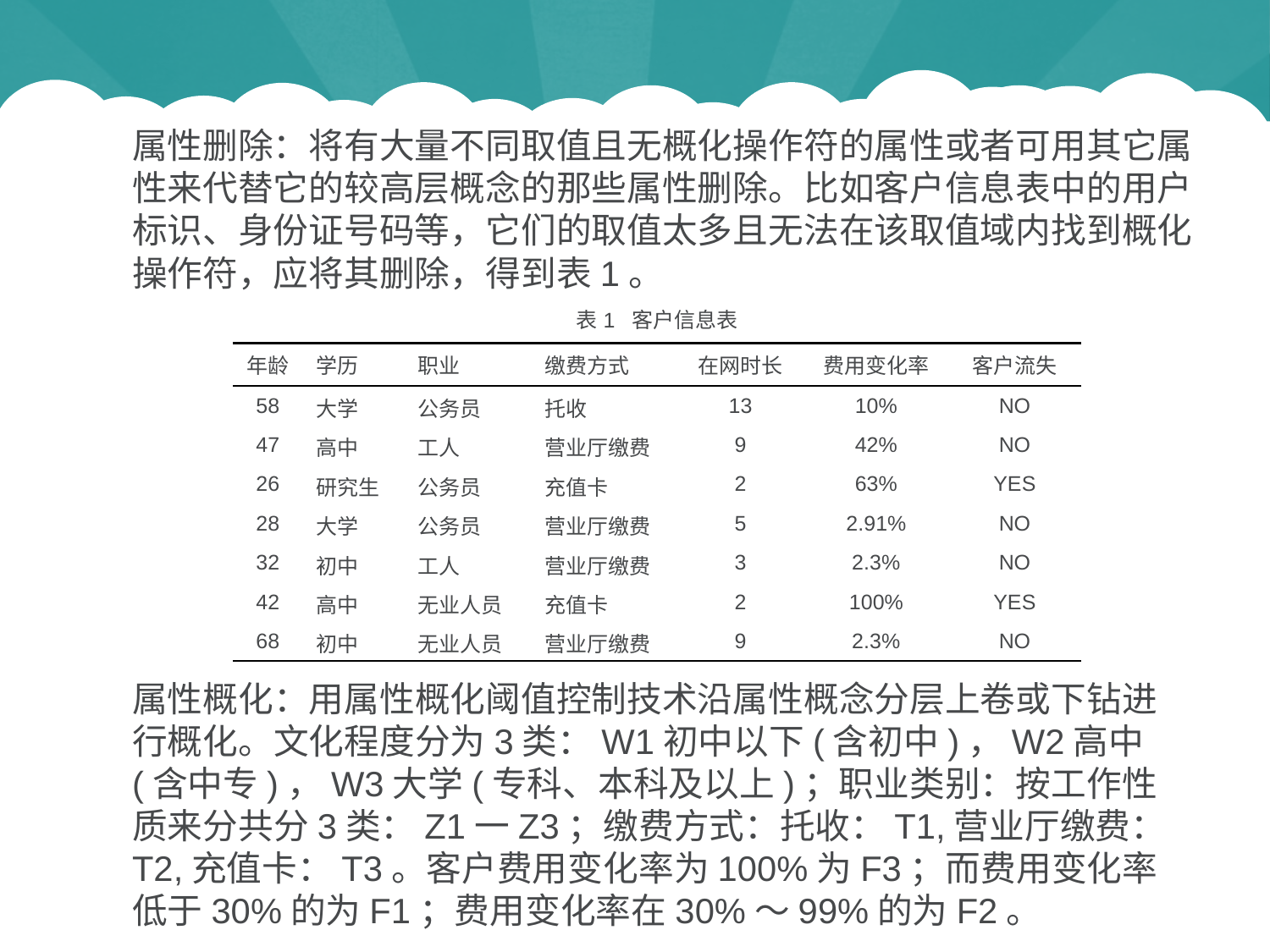

属性删除：将有大量不同取值且无概化操作符的属性或者可用其它属性来代替它的较高层概念的那些属性删除。比如客户信息表中的用户标识、身份证号码等，它们的取值太多且无法在该取值域内找到概化操作符，应将其删除，得到表1。
| 表1 客户信息表 |  |  |  |  |  |  |
| --- | --- | --- | --- | --- | --- | --- |
| 年龄 | 学历 | 职业 | 缴费方式 | 在网时长 | 费用变化率 | 客户流失 |
| 58 | 大学 | 公务员 | 托收 | 13 | 10% | NO |
| 47 | 高中 | 工人 | 营业厅缴费 | 9 | 42% | NO |
| 26 | 研究生 | 公务员 | 充值卡 | 2 | 63% | YES |
| 28 | 大学 | 公务员 | 营业厅缴费 | 5 | 2.91% | NO |
| 32 | 初中 | 工人 | 营业厅缴费 | 3 | 2.3% | NO |
| 42 | 高中 | 无业人员 | 充值卡 | 2 | 100% | YES |
| 68 | 初中 | 无业人员 | 营业厅缴费 | 9 | 2.3% | NO |

属性概化：用属性概化阈值控制技术沿属性概念分层上卷或下钻进行概化。文化程度分为3类：W1初中以下(含初中)，W2高中(含中专)，W3大学(专科、本科及以上)；职业类别：按工作性质来分共分3类：Z1一Z3；缴费方式：托收：T1,营业厅缴费：T2,充值卡：T3。客户费用变化率为100%为F3；而费用变化率低于30%的为F1；费用变化率在30%～99%的为F2。